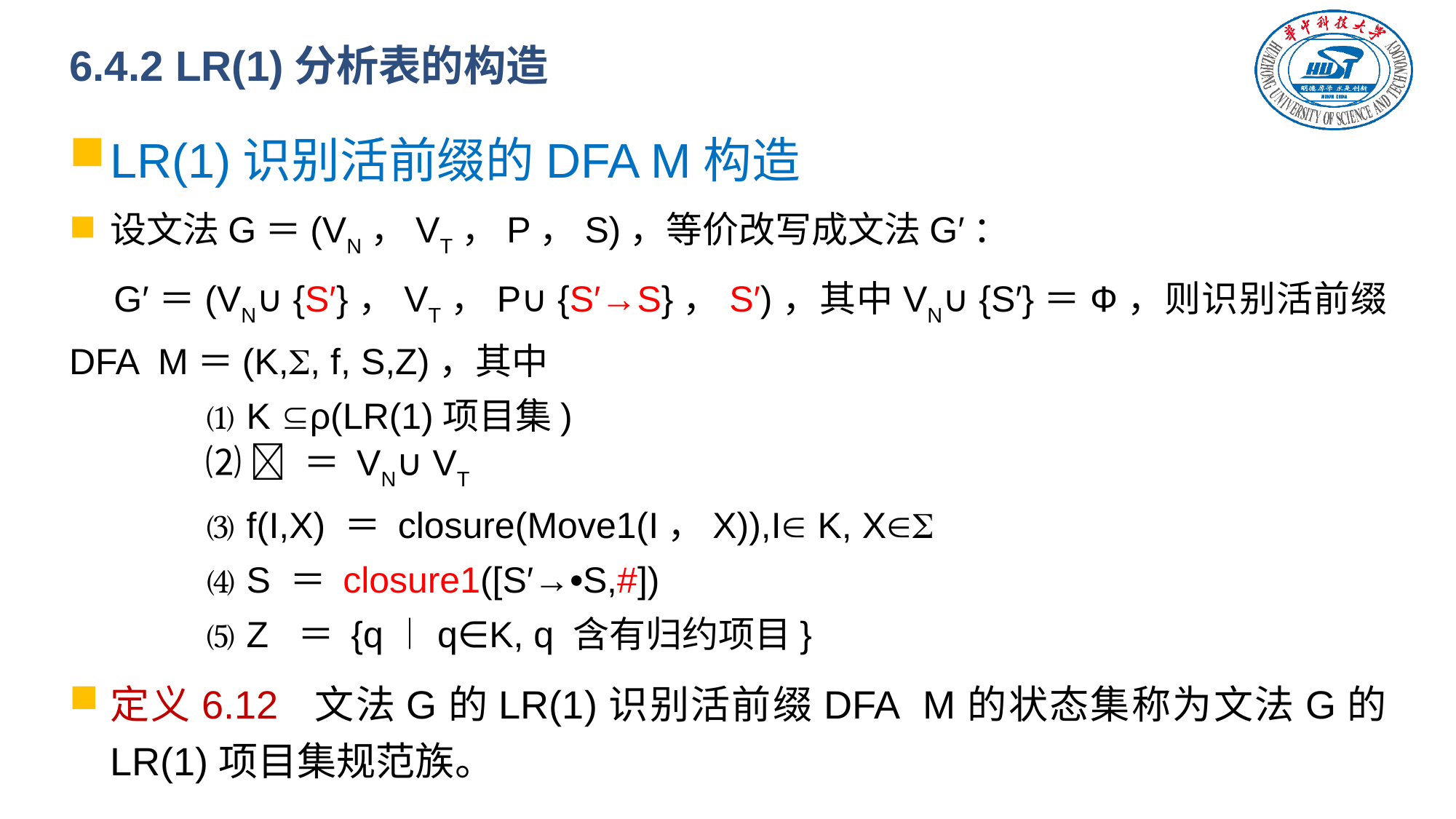

# 6.4.2 LR(1)分析表的构造
LR(1)识别活前缀的DFA M构造
设文法G＝(VN，VT，P，S)，等价改写成文法G′：
    G′＝(VN∪{S′}，VT，P∪{S′→S}，S′)，其中VN∪{S′}＝Ф，则识别活前缀DFA  M＝(K,Σ, f, S,Z)，其中
	⑴ K ⊆ρ(LR(1)项目集)
	⑵ Σ ＝ VN∪VT
	⑶ f(I,X) ＝ closure(Move1(I，X)),I∈ K, X∈Σ
	⑷ S ＝ closure1([S′→•S,#])
	⑸ Z  ＝ {q︱q∈K, q 含有归约项目}
定义6.12  文法G的LR(1)识别活前缀DFA  M的状态集称为文法G的LR(1)项目集规范族。

71